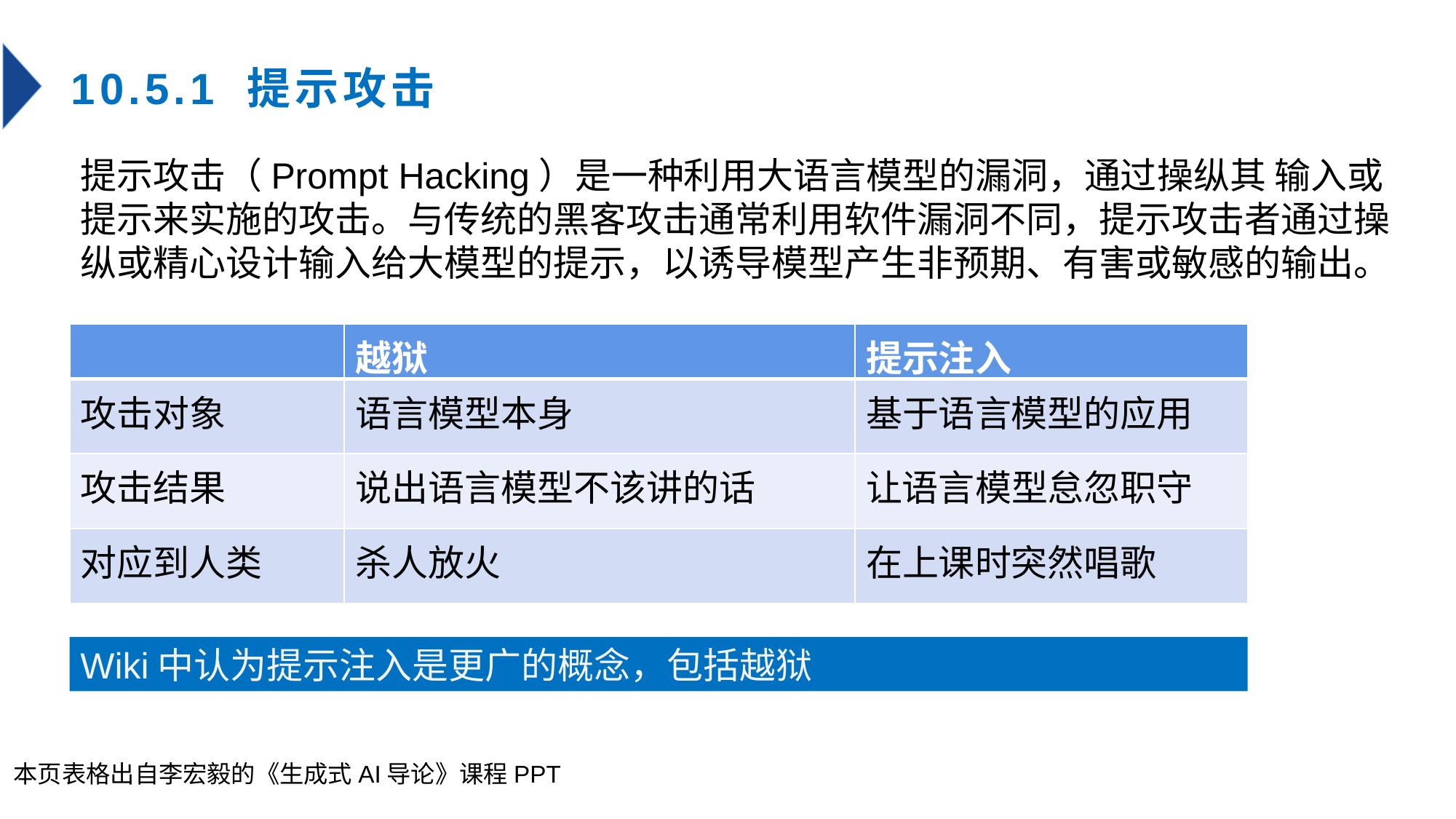

# 10.5.1 提示攻击

提示攻击（Prompt Hacking）是一种利用大语言模型的漏洞，通过操纵其 输入或提示来实施的攻击。与传统的黑客攻击通常利用软件漏洞不同，提示攻击者通过操纵或精心设计输入给大模型的提示，以诱导模型产生非预期、有害或敏感的输出。
|  | 越狱 | 提示注入 |
| --- | --- | --- |
| 攻击对象 | 语言模型本身 | 基于语言模型的应用 |
| 攻击结果 | 说出语言模型不该讲的话 | 让语言模型怠忽职守 |
| 对应到人类 | 杀人放火 | 在上课时突然唱歌 |
Wiki中认为提示注入是更广的概念，包括越狱
本页表格出自李宏毅的《生成式AI导论》课程PPT